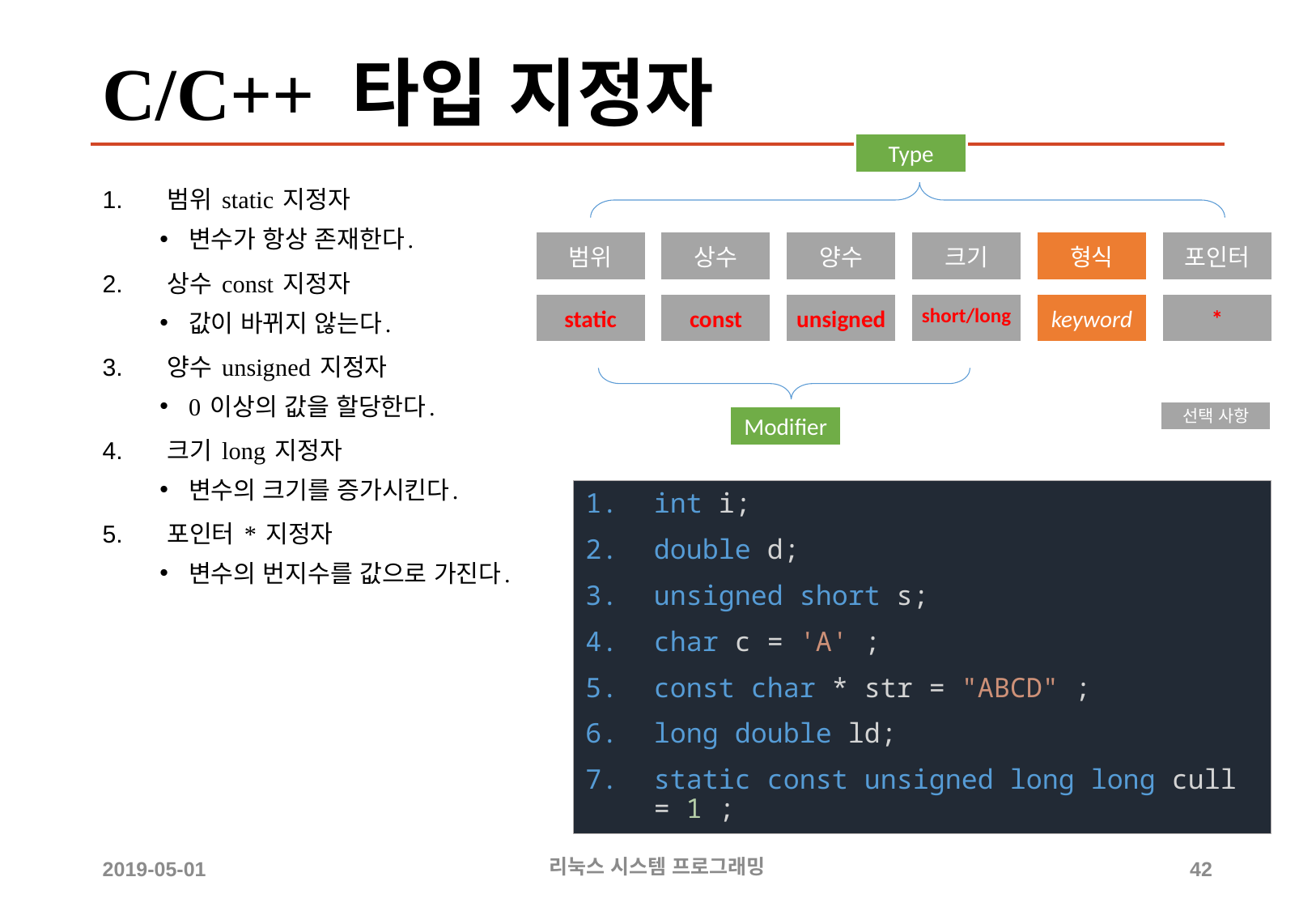

# C/C++ 타입 지정자

Type

범위
상수
양수
크기
형식
포인터
static
const
unsigned
short/long
keyword
*
선택 사항
Modifier
범위 static 지정자
변수가 항상 존재한다.
상수 const 지정자
값이 바뀌지 않는다.
양수 unsigned 지정자
0 이상의 값을 할당한다.
크기 long 지정자
변수의 크기를 증가시킨다.
포인터 * 지정자
변수의 번지수를 값으로 가진다.

int i;
double d;
unsigned short s;
char c = 'A' ;
const char * str = "ABCD" ;
long double ld;
static const unsigned long long cull = 1 ;
2019-05-01
리눅스 시스템 프로그래밍
42